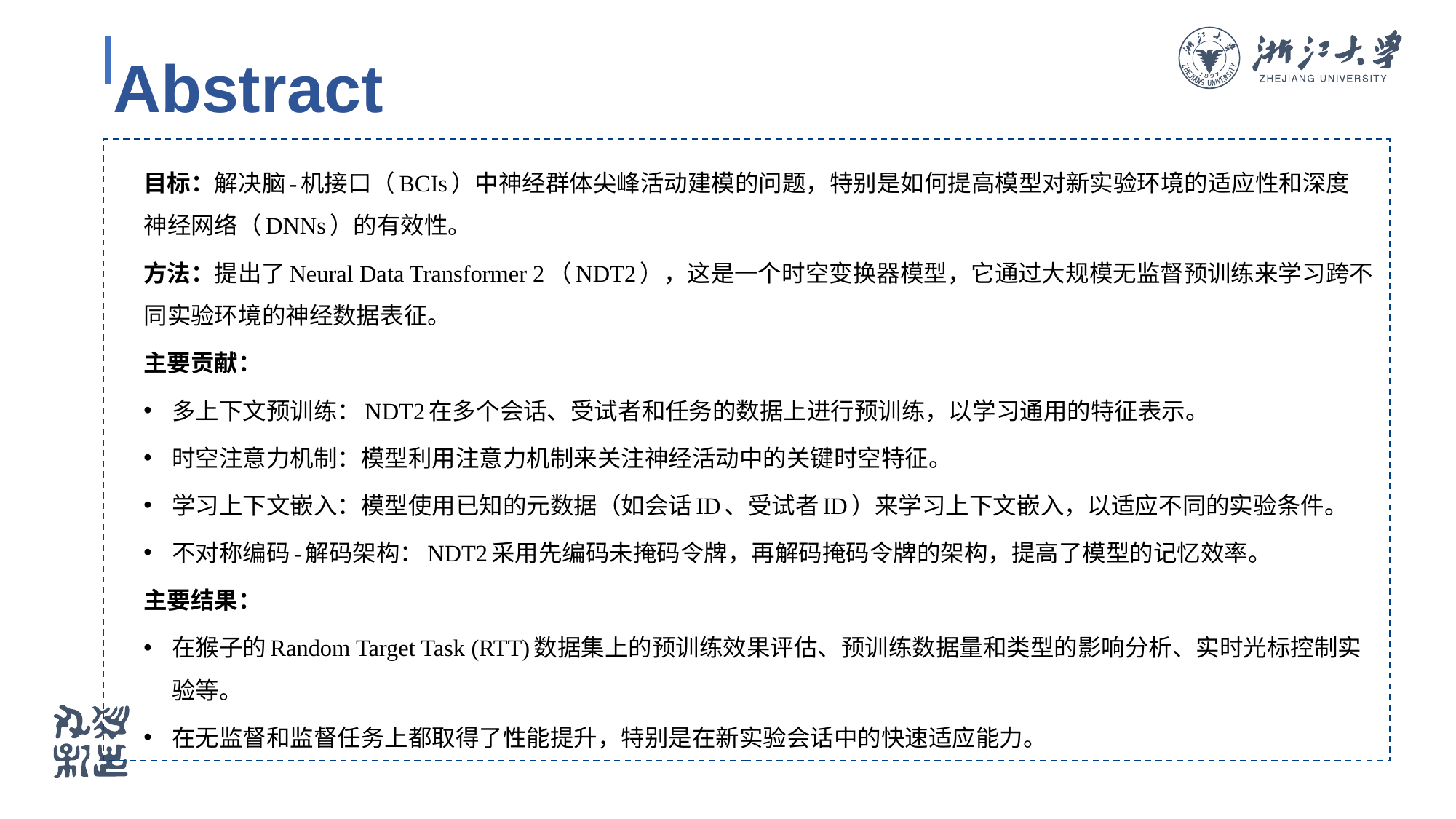

Abstract

目标：解决脑-机接口（BCIs）中神经群体尖峰活动建模的问题，特别是如何提高模型对新实验环境的适应性和深度神经网络（DNNs）的有效性。
方法：提出了Neural Data Transformer 2（NDT2），这是一个时空变换器模型，它通过大规模无监督预训练来学习跨不同实验环境的神经数据表征。
主要贡献：
多上下文预训练：NDT2在多个会话、受试者和任务的数据上进行预训练，以学习通用的特征表示。
时空注意力机制：模型利用注意力机制来关注神经活动中的关键时空特征。
学习上下文嵌入：模型使用已知的元数据（如会话ID、受试者ID）来学习上下文嵌入，以适应不同的实验条件。
不对称编码-解码架构：NDT2采用先编码未掩码令牌，再解码掩码令牌的架构，提高了模型的记忆效率。
主要结果：
在猴子的Random Target Task (RTT)数据集上的预训练效果评估、预训练数据量和类型的影响分析、实时光标控制实验等。
在无监督和监督任务上都取得了性能提升，特别是在新实验会话中的快速适应能力。